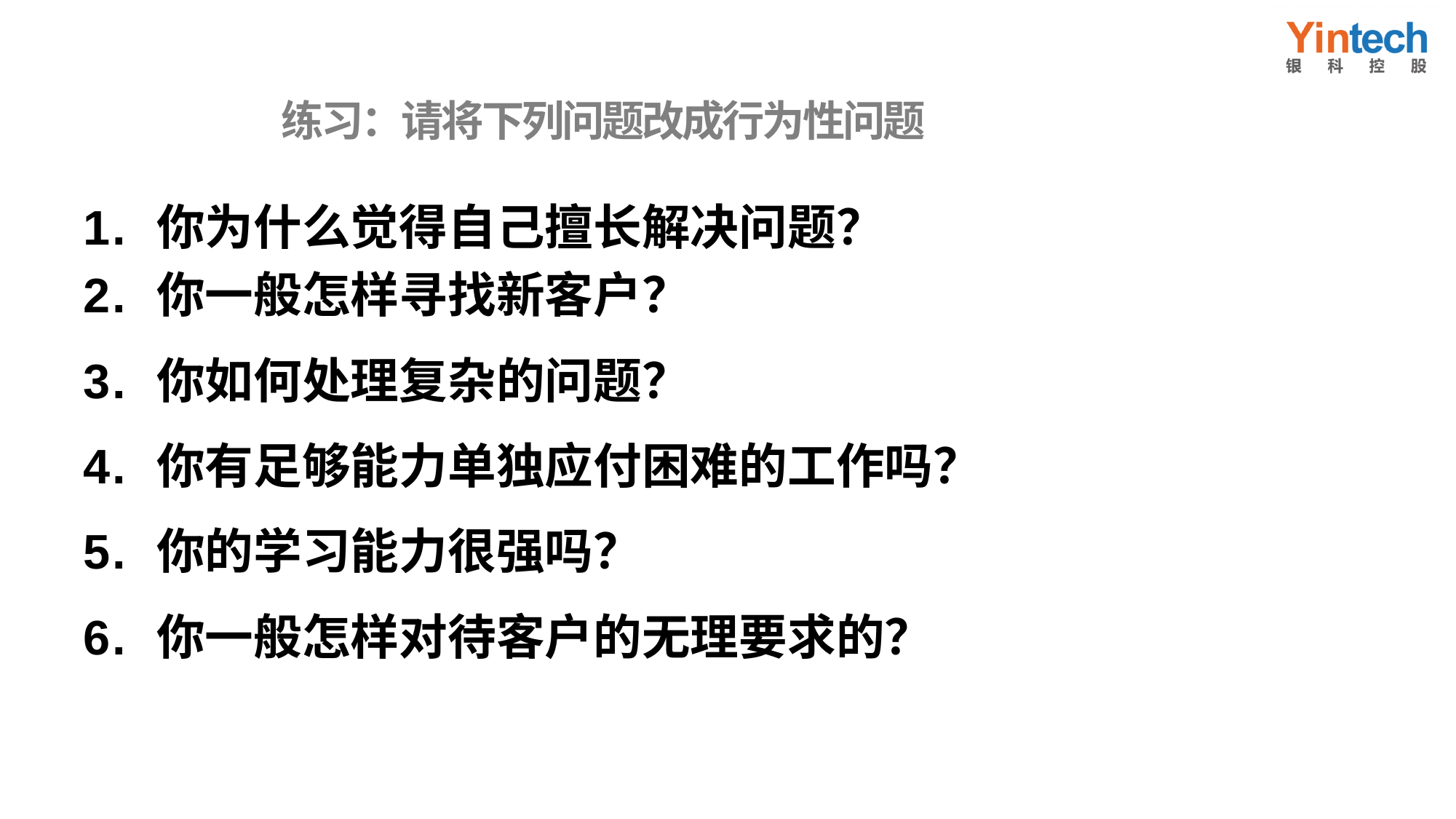

# 练习：请将下列问题改成行为性问题
你为什么觉得自己擅长解决问题？
你一般怎样寻找新客户？
你如何处理复杂的问题？
你有足够能力单独应付困难的工作吗？
你的学习能力很强吗？
你一般怎样对待客户的无理要求的？